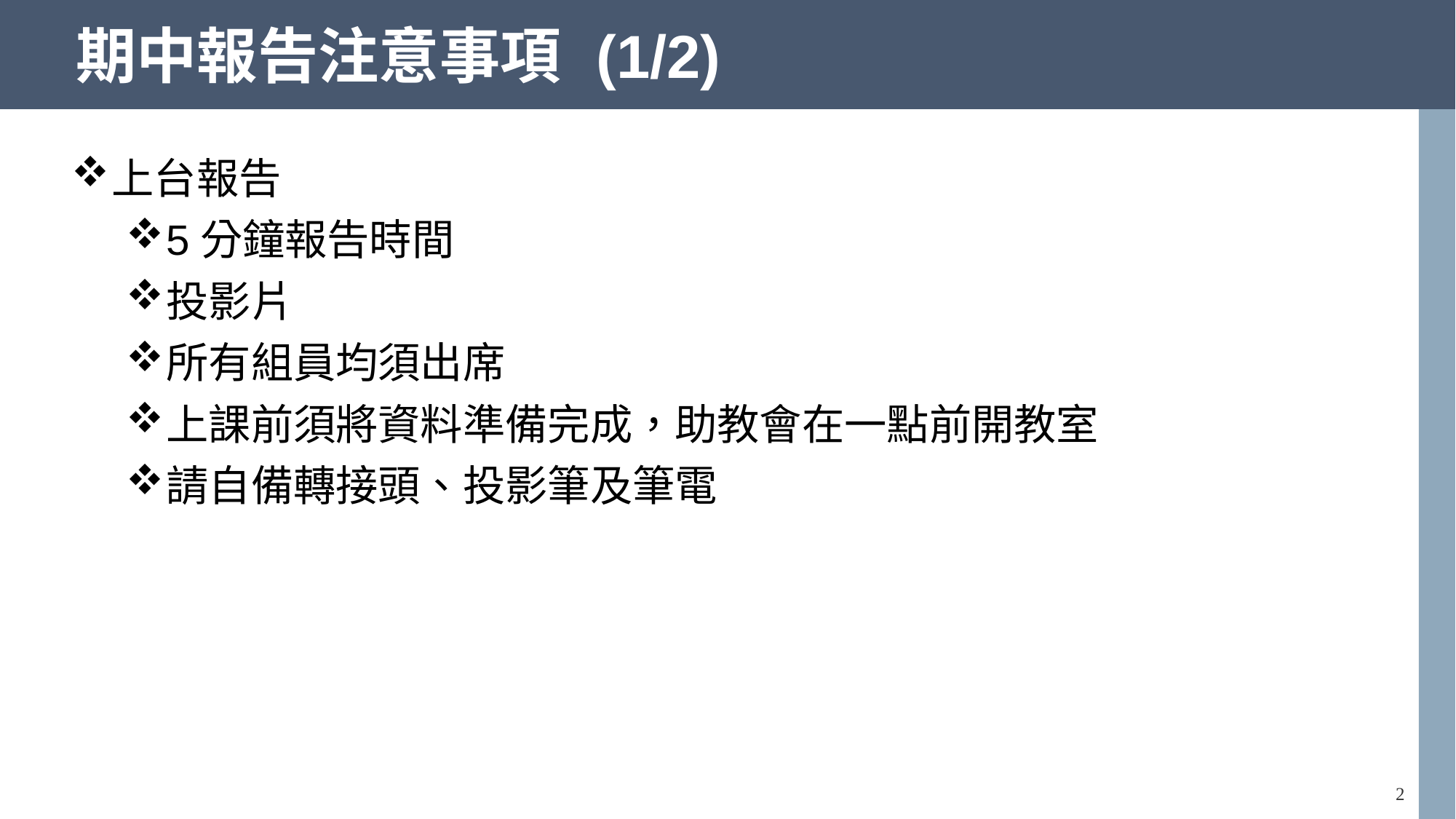

# 期中報告注意事項 (1/2)
上台報告
5分鐘報告時間
投影片
所有組員均須出席
上課前須將資料準備完成，助教會在一點前開教室
請自備轉接頭、投影筆及筆電

2